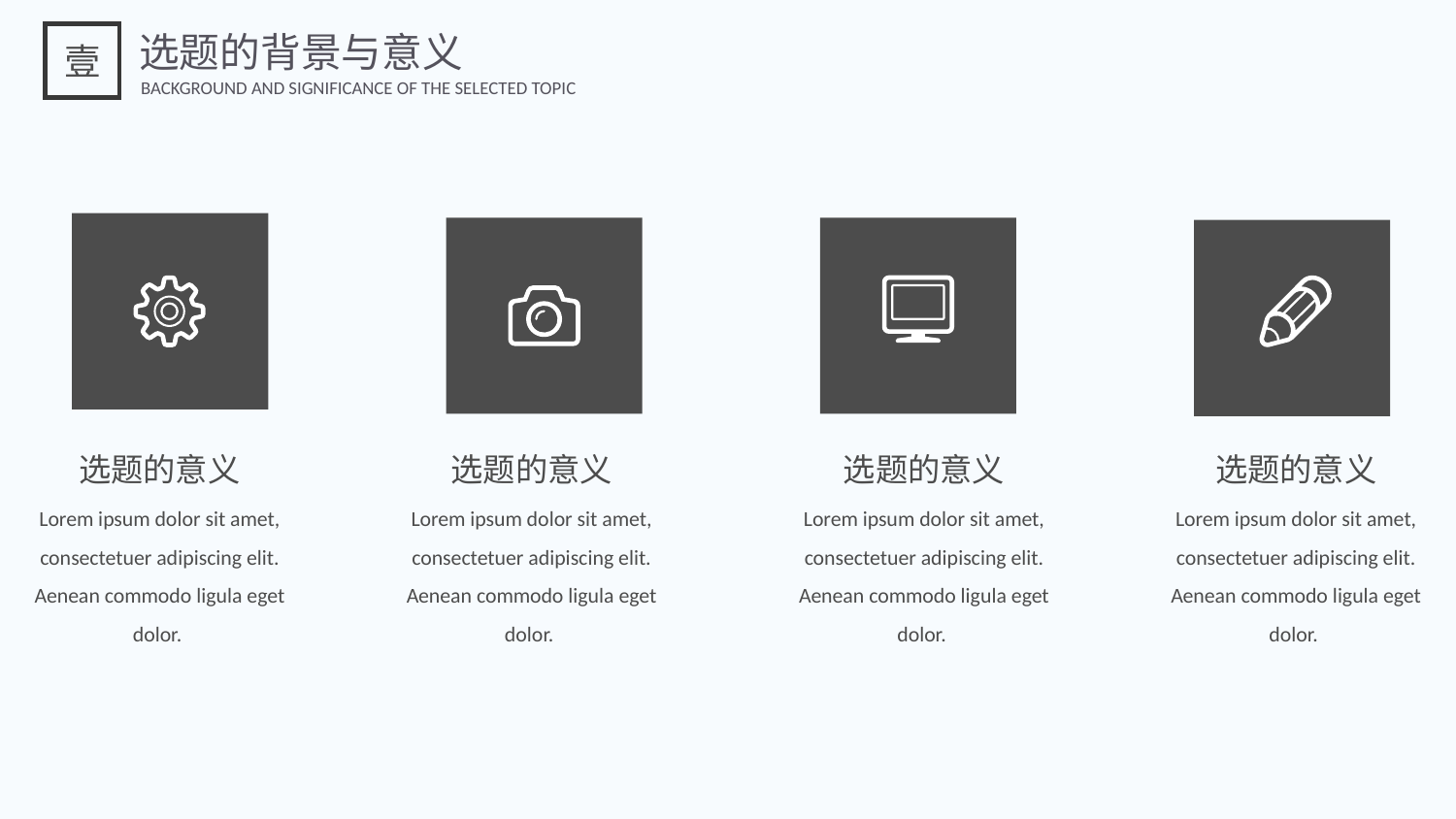

选题的背景与意义
壹
BACKGROUND AND SIGNIFICANCE OF THE SELECTED TOPIC

选题的意义
选题的意义
选题的意义
选题的意义
Lorem ipsum dolor sit amet, consectetuer adipiscing elit. Aenean commodo ligula eget dolor.
Lorem ipsum dolor sit amet, consectetuer adipiscing elit. Aenean commodo ligula eget dolor.
Lorem ipsum dolor sit amet, consectetuer adipiscing elit. Aenean commodo ligula eget dolor.
Lorem ipsum dolor sit amet, consectetuer adipiscing elit. Aenean commodo ligula eget dolor.